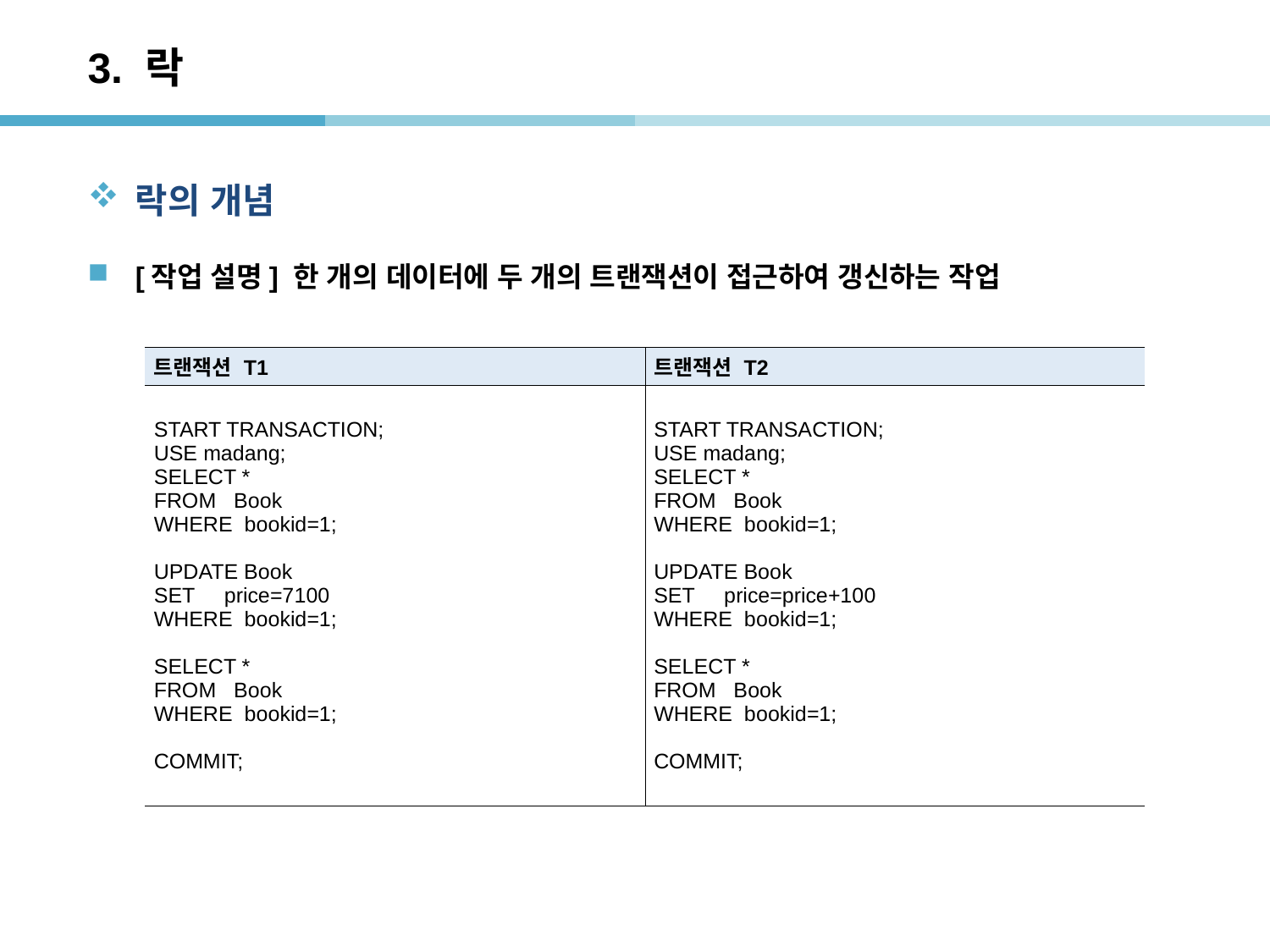

# 3. 락
락의 개념
[작업 설명] 한 개의 데이터에 두 개의 트랜잭션이 접근하여 갱신하는 작업

| 트랜잭션 T1 | 트랜잭션 T2 |
| --- | --- |
| START TRANSACTION; USE madang; SELECT \* FROM Book WHERE bookid=1; UPDATE Book SET price=7100 WHERE bookid=1; SELECT \* FROM Book WHERE bookid=1; COMMIT; | START TRANSACTION; USE madang; SELECT \* FROM Book WHERE bookid=1; UPDATE Book SET price=price+100 WHERE bookid=1; SELECT \* FROM Book WHERE bookid=1; COMMIT; |